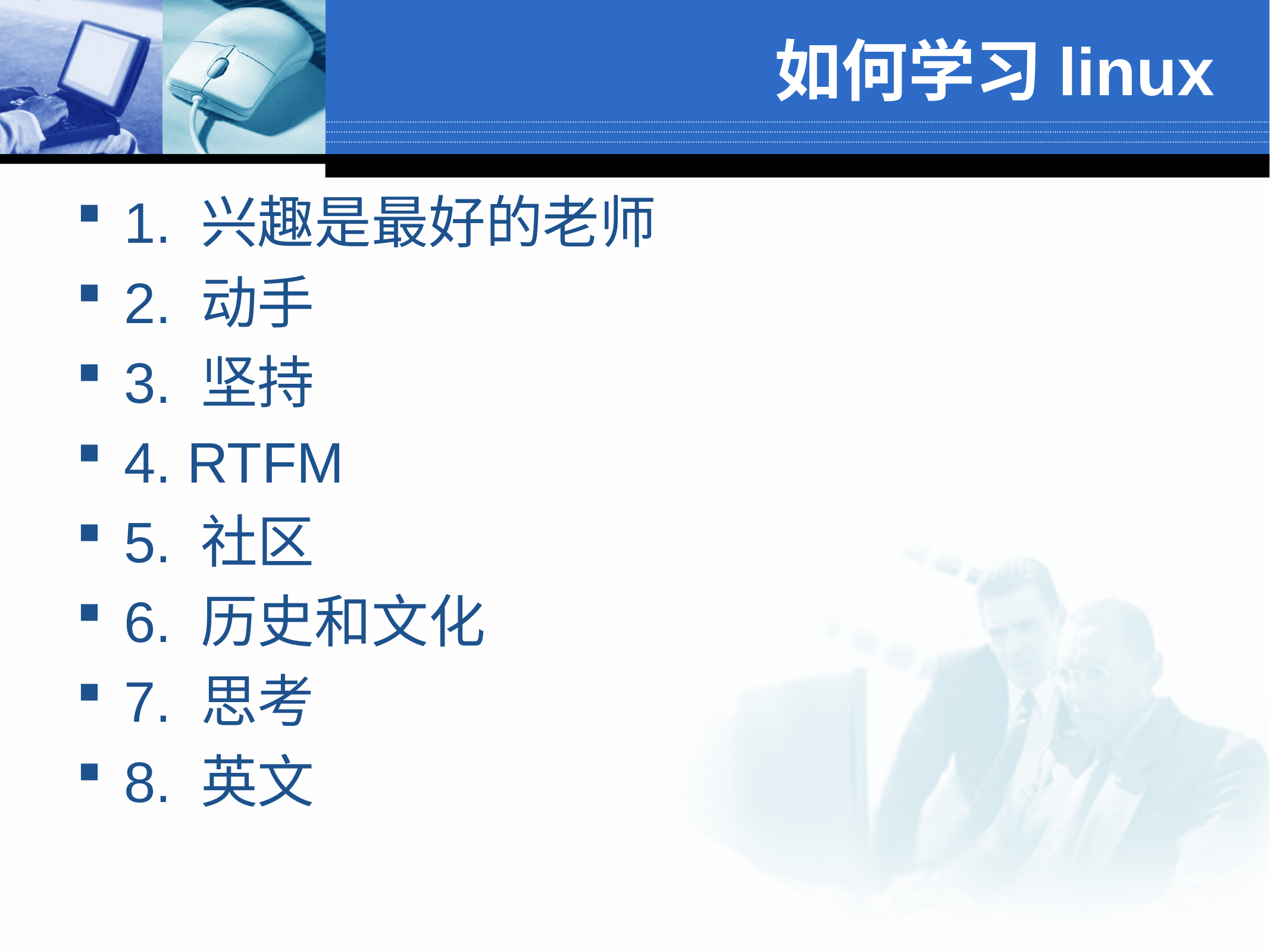

# 如何学习linux
1. 兴趣是最好的老师
2. 动手
3. 坚持
4. RTFM
5. 社区
6. 历史和文化
7. 思考
8. 英文